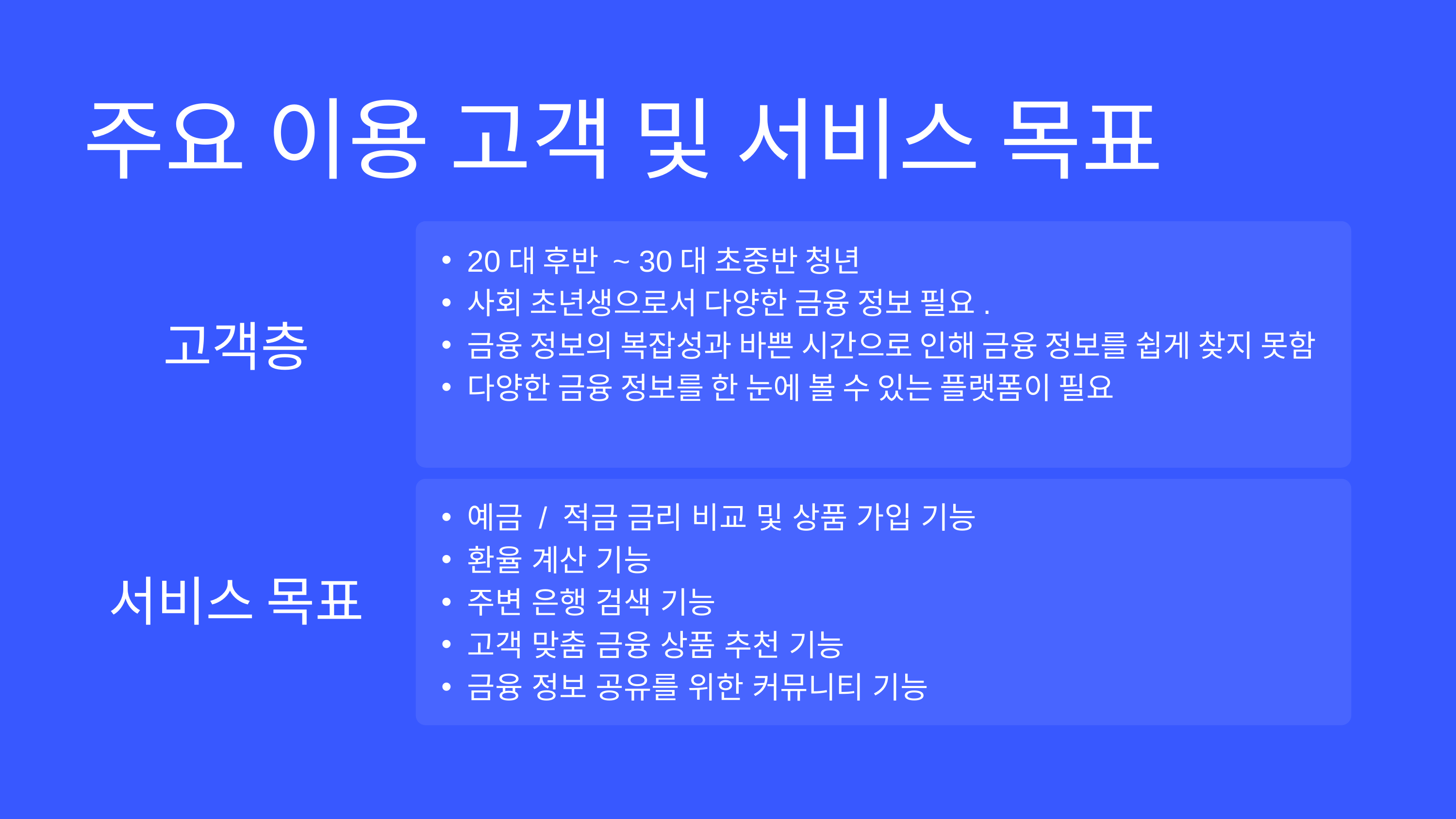

주요 이용 고객 및 서비스 목표

20대 후반 ~ 30대 초중반 청년
사회 초년생으로서 다양한 금융 정보 필요.
금융 정보의 복잡성과 바쁜 시간으로 인해 금융 정보를 쉽게 찾지 못함
다양한 금융 정보를 한 눈에 볼 수 있는 플랫폼이 필요

고객층

예금 / 적금 금리 비교 및 상품 가입 기능
환율 계산 기능
주변 은행 검색 기능
고객 맞춤 금융 상품 추천 기능
금융 정보 공유를 위한 커뮤니티 기능

서비스 목표